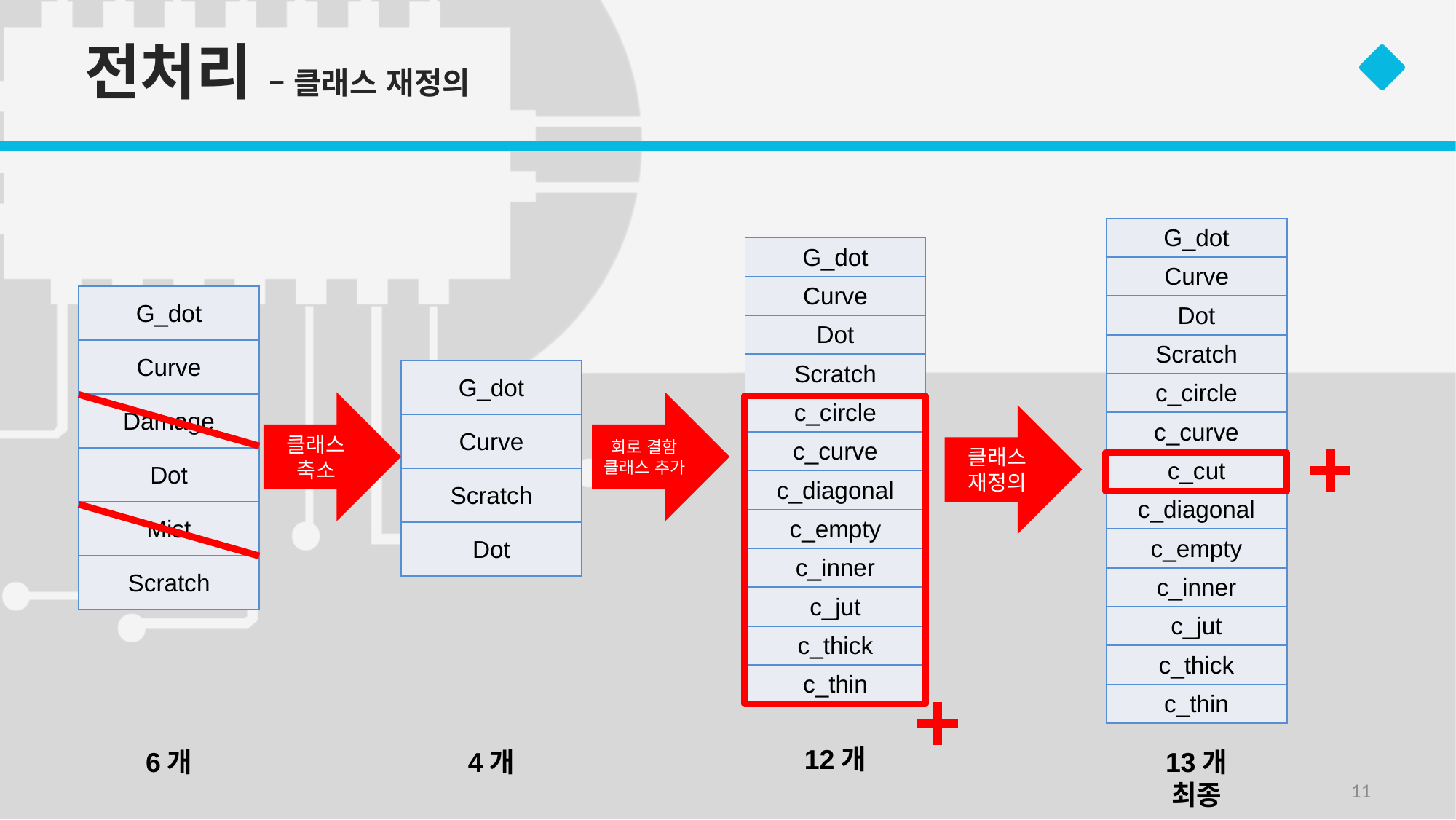

# 전처리 – 클래스 재정의
| G\_dot |
| --- |
| Curve |
| Dot |
| Scratch |
| c\_circle |
| c\_curve |
| c\_cut |
| c\_diagonal |
| c\_empty |
| c\_inner |
| c\_jut |
| c\_thick |
| c\_thin |
| G\_dot |
| --- |
| Curve |
| Dot |
| Scratch |
| c\_circle |
| c\_curve |
| c\_diagonal |
| c\_empty |
| c\_inner |
| c\_jut |
| c\_thick |
| c\_thin |
| G\_dot |
| --- |
| Curve |
| Damage |
| Dot |
| Mist |
| Scratch |
| G\_dot |
| --- |
| Curve |
| Scratch |
| Dot |
클래스 축소
회로 결함
클래스 추가

12개
클래스
재정의

13개
최종
6개
4개
11